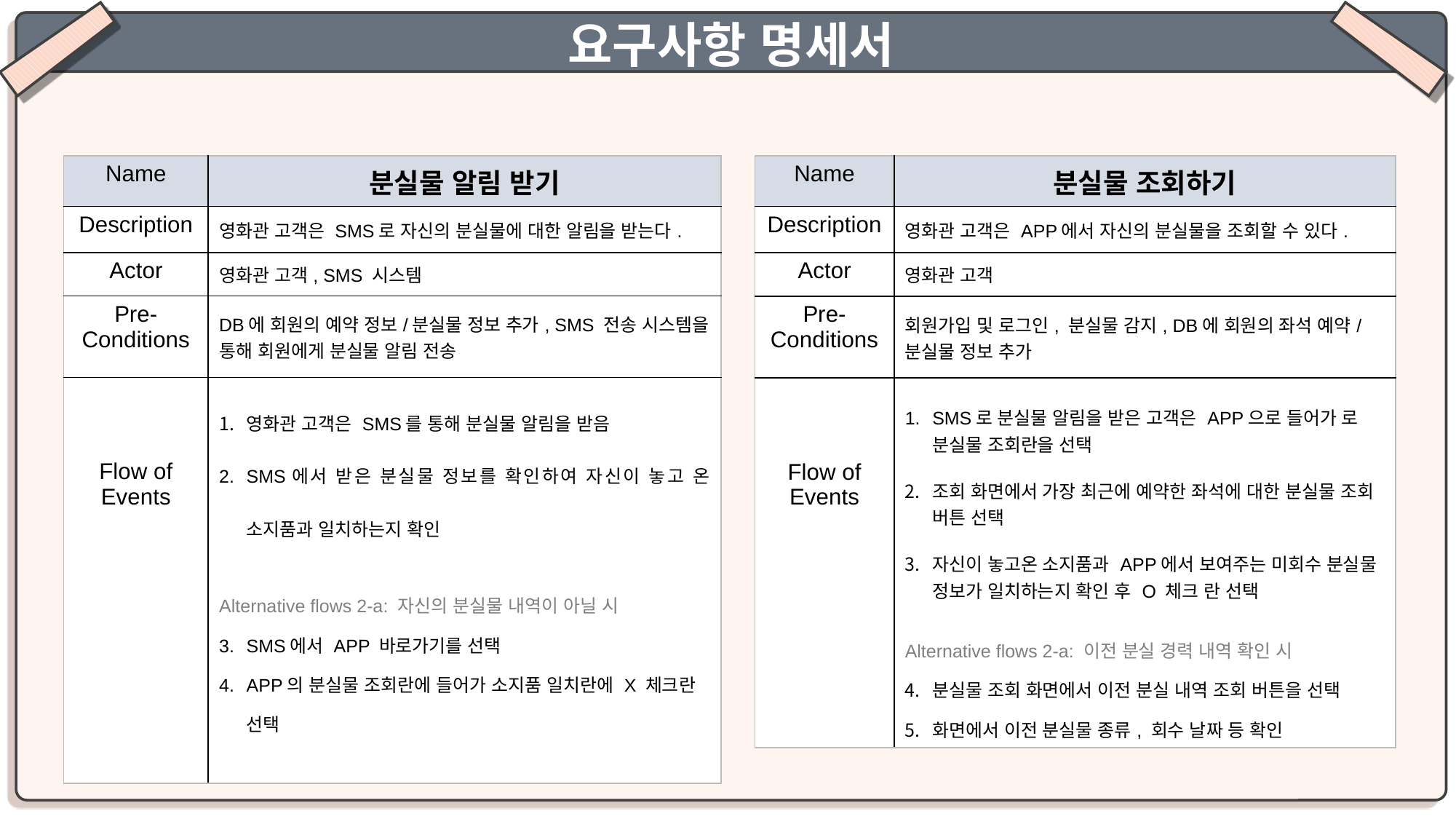

요구사항 명세서
| Name | 분실물 알림 받기 |
| --- | --- |
| Description | 영화관 고객은 SMS로 자신의 분실물에 대한 알림을 받는다. |
| Actor | 영화관 고객, SMS 시스템 |
| Pre-Conditions | DB에 회원의 예약 정보/분실물 정보 추가, SMS 전송 시스템을 통해 회원에게 분실물 알림 전송 |
| Flow of Events | 영화관 고객은 SMS를 통해 분실물 알림을 받음 SMS에서 받은 분실물 정보를 확인하여 자신이 놓고 온 소지품과 일치하는지 확인 Alternative flows 2-a: 자신의 분실물 내역이 아닐 시 SMS에서 APP 바로가기를 선택 APP의 분실물 조회란에 들어가 소지품 일치란에 X 체크란 선택 |
| Name | 분실물 조회하기 |
| --- | --- |
| Description | 영화관 고객은 APP에서 자신의 분실물을 조회할 수 있다. |
| Actor | 영화관 고객 |
| Pre-Conditions | 회원가입 및 로그인, 분실물 감지, DB에 회원의 좌석 예약/분실물 정보 추가 |
| Flow of Events | SMS로 분실물 알림을 받은 고객은 APP으로 들어가 로 분실물 조회란을 선택 조회 화면에서 가장 최근에 예약한 좌석에 대한 분실물 조회 버튼 선택 자신이 놓고온 소지품과 APP에서 보여주는 미회수 분실물 정보가 일치하는지 확인 후 O 체크 란 선택 Alternative flows 2-a: 이전 분실 경력 내역 확인 시 분실물 조회 화면에서 이전 분실 내역 조회 버튼을 선택 화면에서 이전 분실물 종류, 회수 날짜 등 확인 |